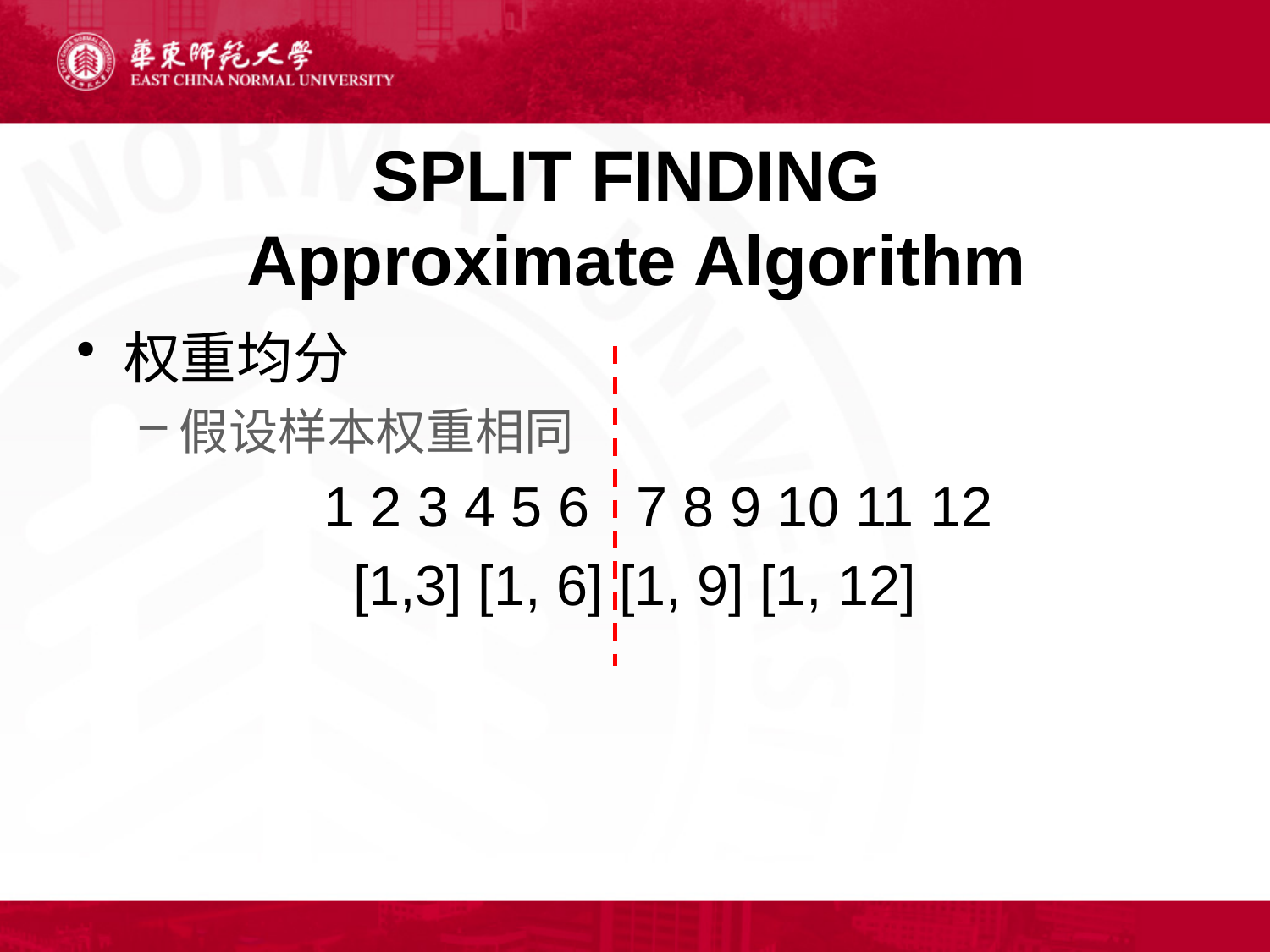

# SPLIT FINDING Approximate Algorithm
权重均分
假设样本权重相同
   1 2 3 4 5 6   7 8 9 10 11 12
[1,3] [1, 6] [1, 9] [1, 12]